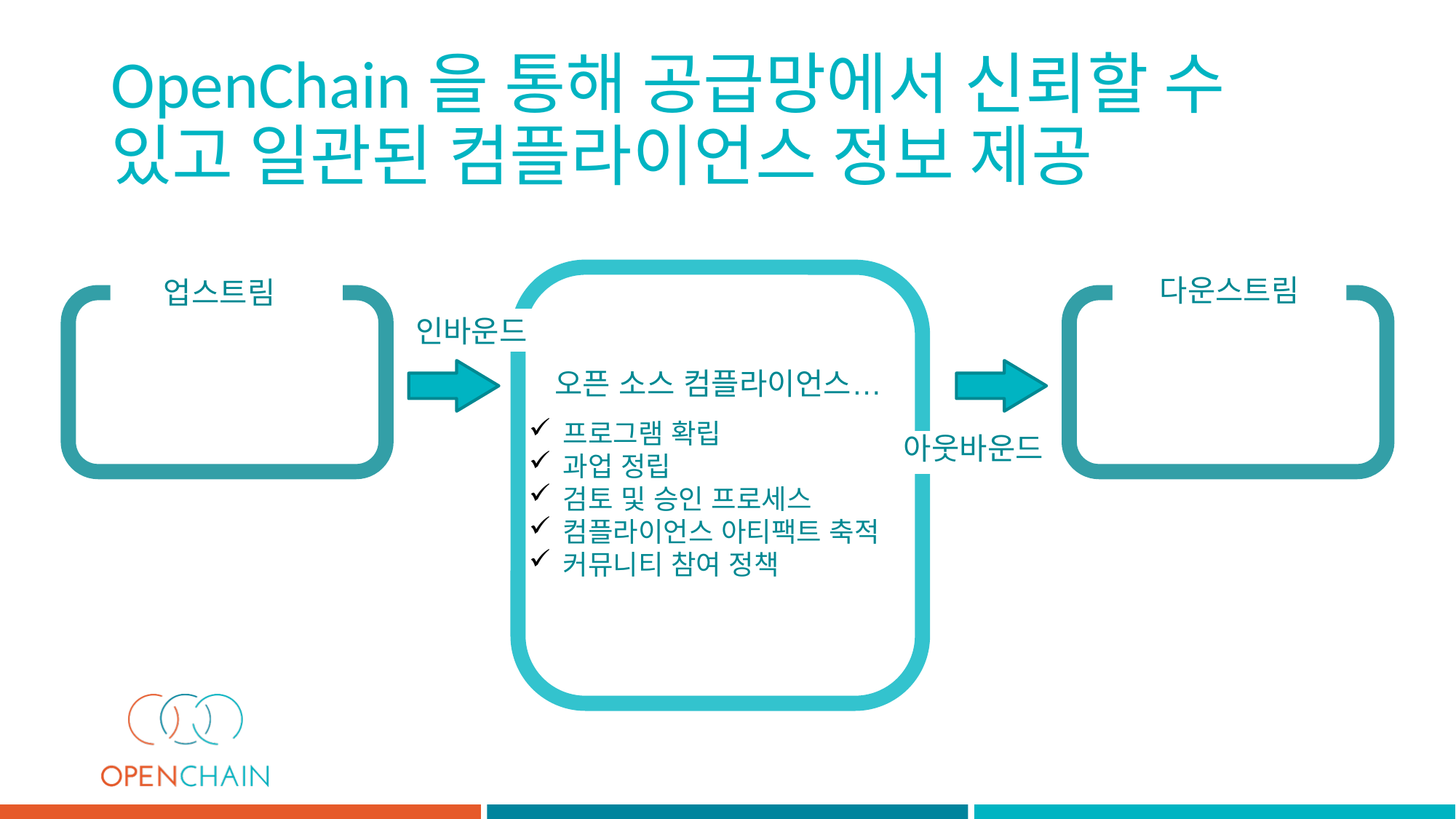

OpenChain을 통해 공급망에서 신뢰할 수 있고 일관된 컴플라이언스 정보 제공
다운스트림

업스트림

인바운드

오픈 소스 컴플라이언스…

프로그램 확립
과업 정립
검토 및 승인 프로세스
컴플라이언스 아티팩트 축적
커뮤니티 참여 정책
아웃바운드